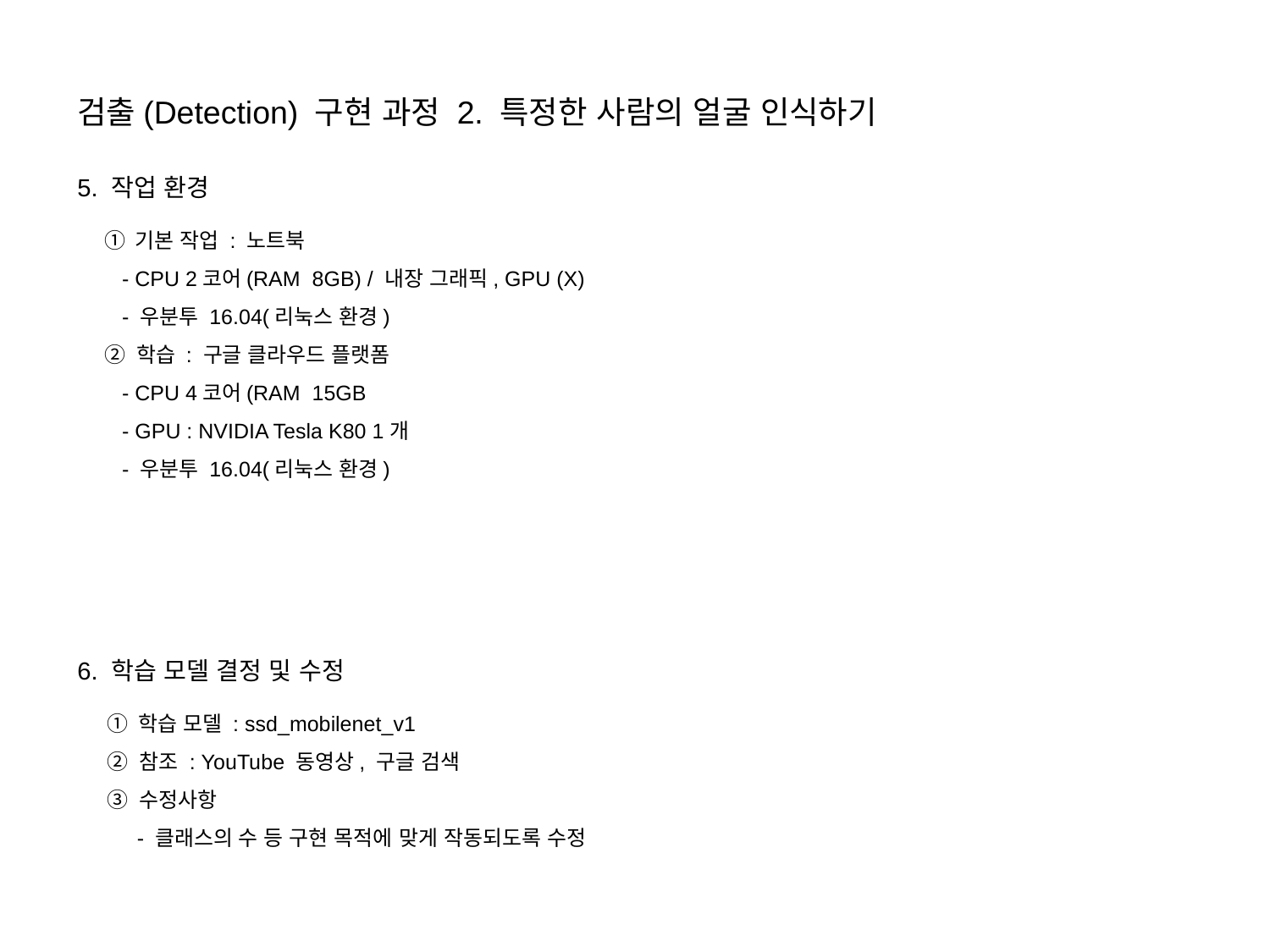

검출(Detection) 구현 과정 2. 특정한 사람의 얼굴 인식하기
5. 작업 환경
① 기본 작업 : 노트북
   - CPU 2코어(RAM  8GB) / 내장 그래픽, GPU (X)
   - 우분투 16.04(리눅스 환경)
② 학습 : 구글 클라우드 플랫폼
   - CPU 4코어(RAM  15GB
   - GPU : NVIDIA Tesla K80 1개
   - 우분투 16.04(리눅스 환경)
6. 학습 모델 결정 및 수정
① 학습 모델 : ssd_mobilenet_v1
② 참조 : YouTube 동영상, 구글 검색
③ 수정사항
     - 클래스의 수 등 구현 목적에 맞게 작동되도록 수정